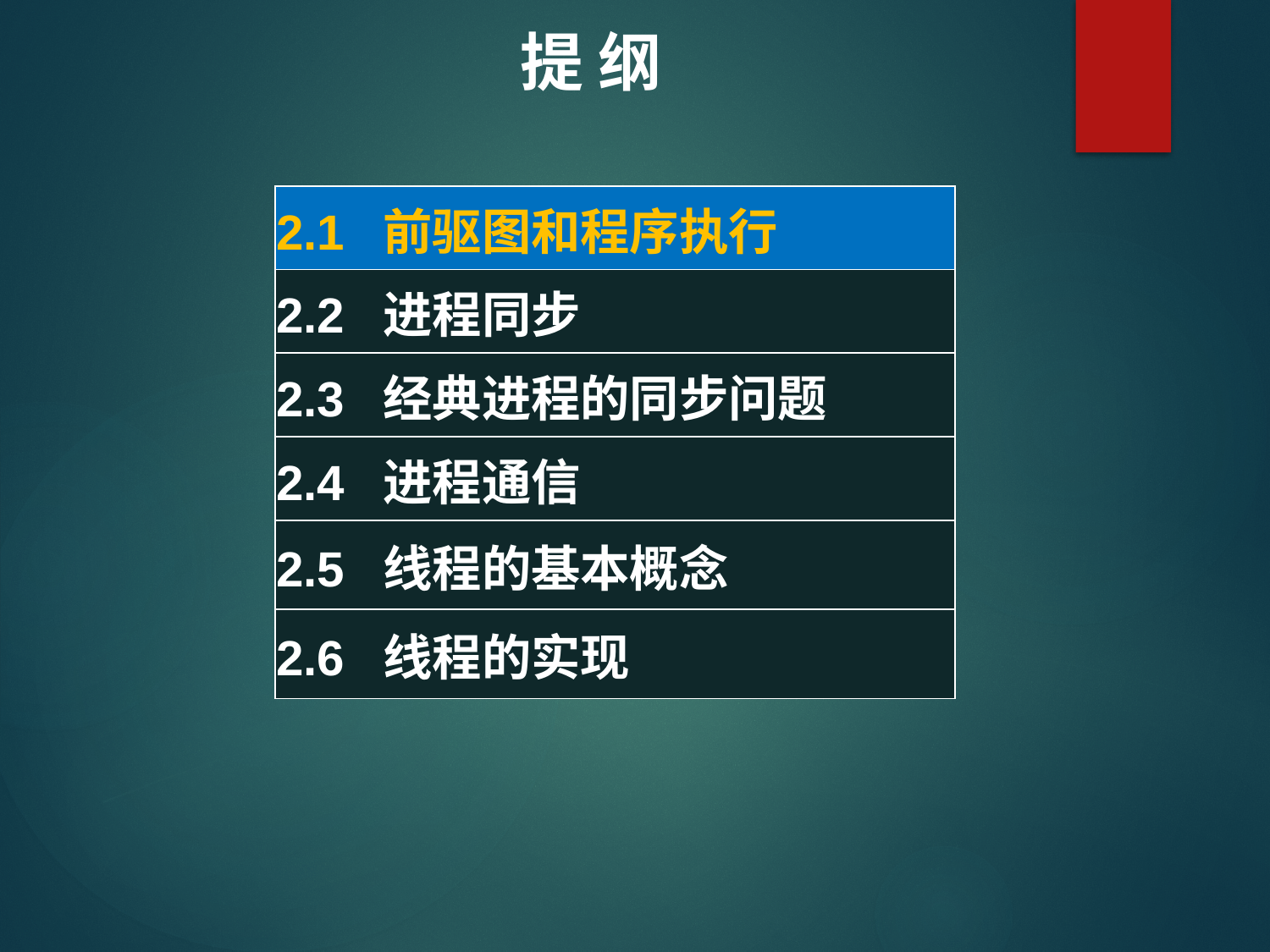

提 纲
| 2.1 前驱图和程序执行 |
| --- |
| 2.2 进程同步 |
| 2.3 经典进程的同步问题 |
| 2.4 进程通信 |
| 2.5 线程的基本概念 |
| 2.6 线程的实现 |